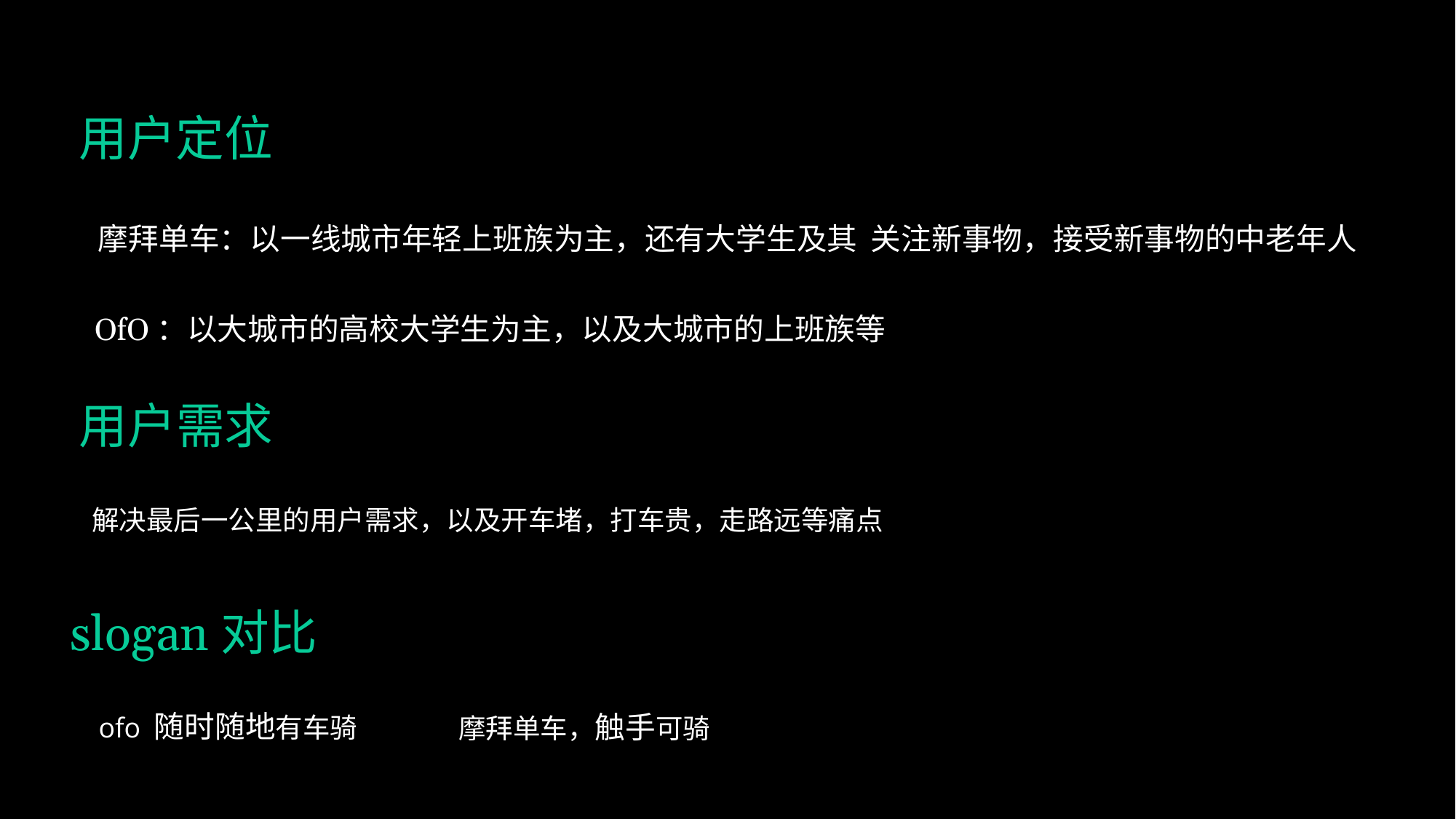

# 用户定位
摩拜单车：以一线城市年轻上班族为主，还有大学生及其  关注新事物，接受新事物的中老年人
           OfO：以大城市的高校大学生为主，以及大城市的上班族等
用户需求
解决最后一公里的用户需求，以及开车堵，打车贵，走路远等痛点
slogan对比
ofo 随时随地有车骑
摩拜单车，触手可骑